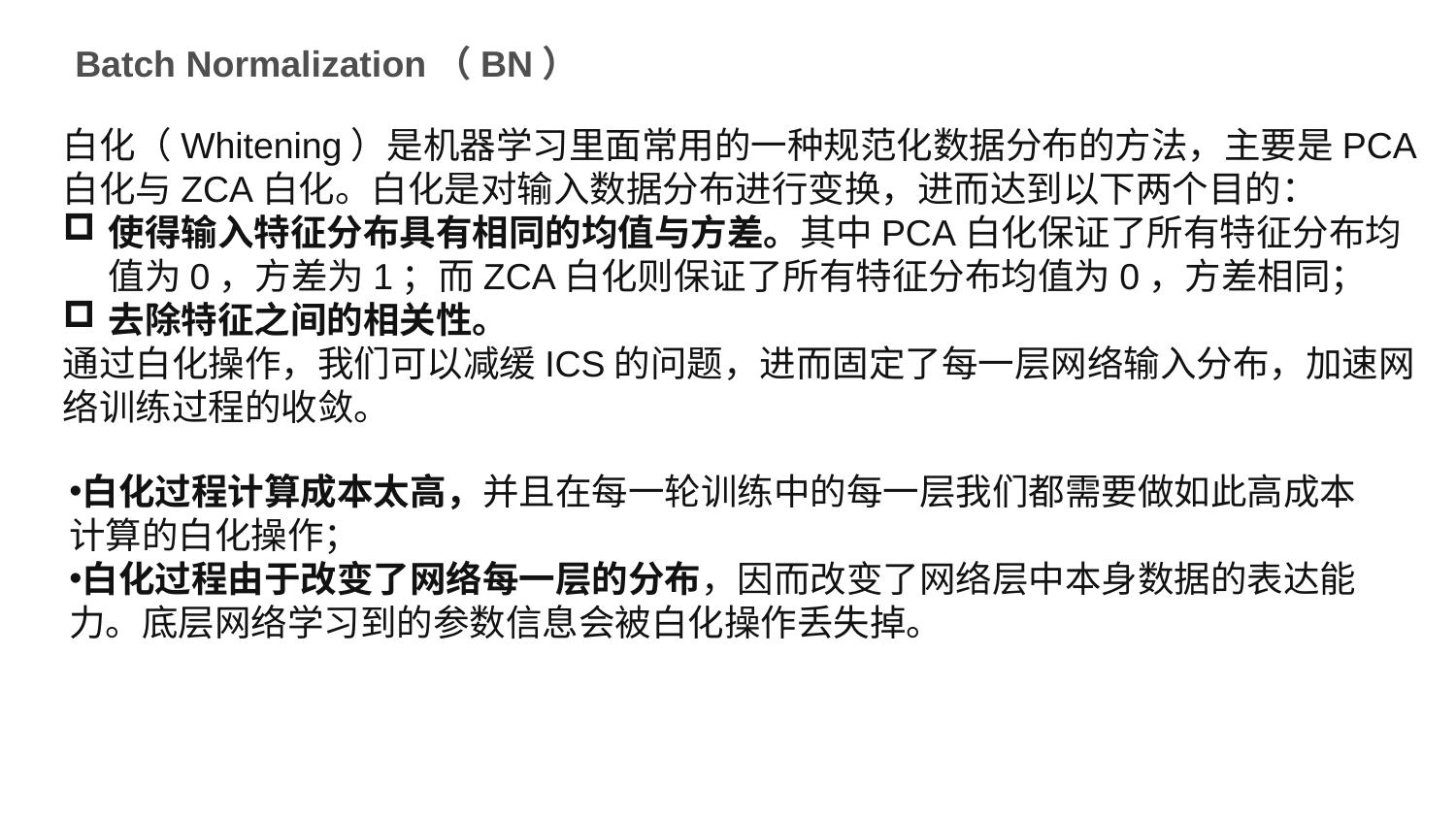

Batch Normalization（BN）
白化（Whitening）是机器学习里面常用的一种规范化数据分布的方法，主要是PCA白化与ZCA白化。白化是对输入数据分布进行变换，进而达到以下两个目的：
使得输入特征分布具有相同的均值与方差。其中PCA白化保证了所有特征分布均值为0，方差为1；而ZCA白化则保证了所有特征分布均值为0，方差相同；
去除特征之间的相关性。
通过白化操作，我们可以减缓ICS的问题，进而固定了每一层网络输入分布，加速网络训练过程的收敛。
白化过程计算成本太高，并且在每一轮训练中的每一层我们都需要做如此高成本计算的白化操作；
白化过程由于改变了网络每一层的分布，因而改变了网络层中本身数据的表达能力。底层网络学习到的参数信息会被白化操作丢失掉。